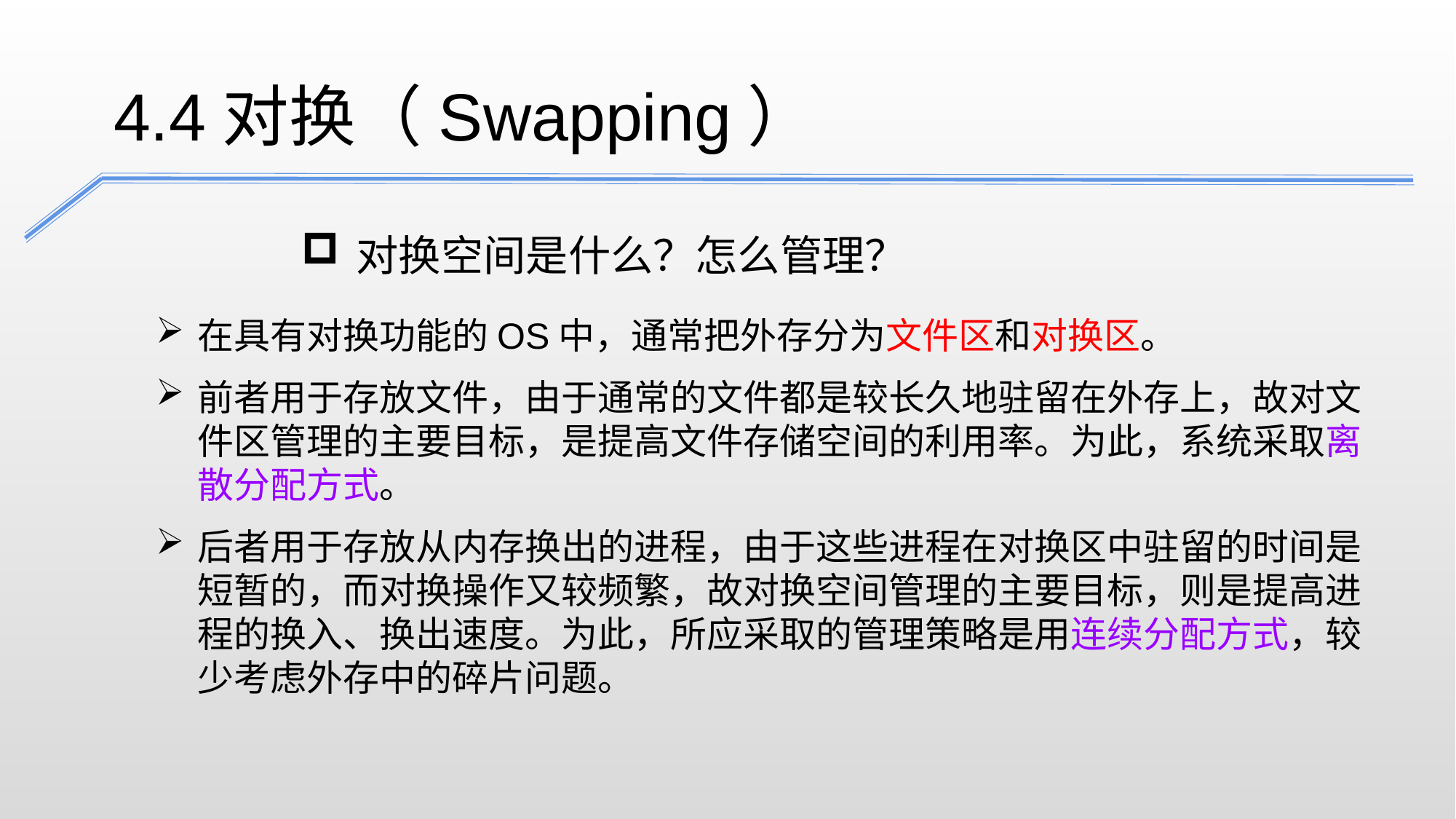

4.4对换（Swapping）
对换空间是什么？怎么管理？
在具有对换功能的OS中，通常把外存分为文件区和对换区。
前者用于存放文件，由于通常的文件都是较长久地驻留在外存上，故对文件区管理的主要目标，是提高文件存储空间的利用率。为此，系统采取离散分配方式。
后者用于存放从内存换出的进程，由于这些进程在对换区中驻留的时间是短暂的，而对换操作又较频繁，故对换空间管理的主要目标，则是提高进程的换入、换出速度。为此，所应采取的管理策略是用连续分配方式，较少考虑外存中的碎片问题。